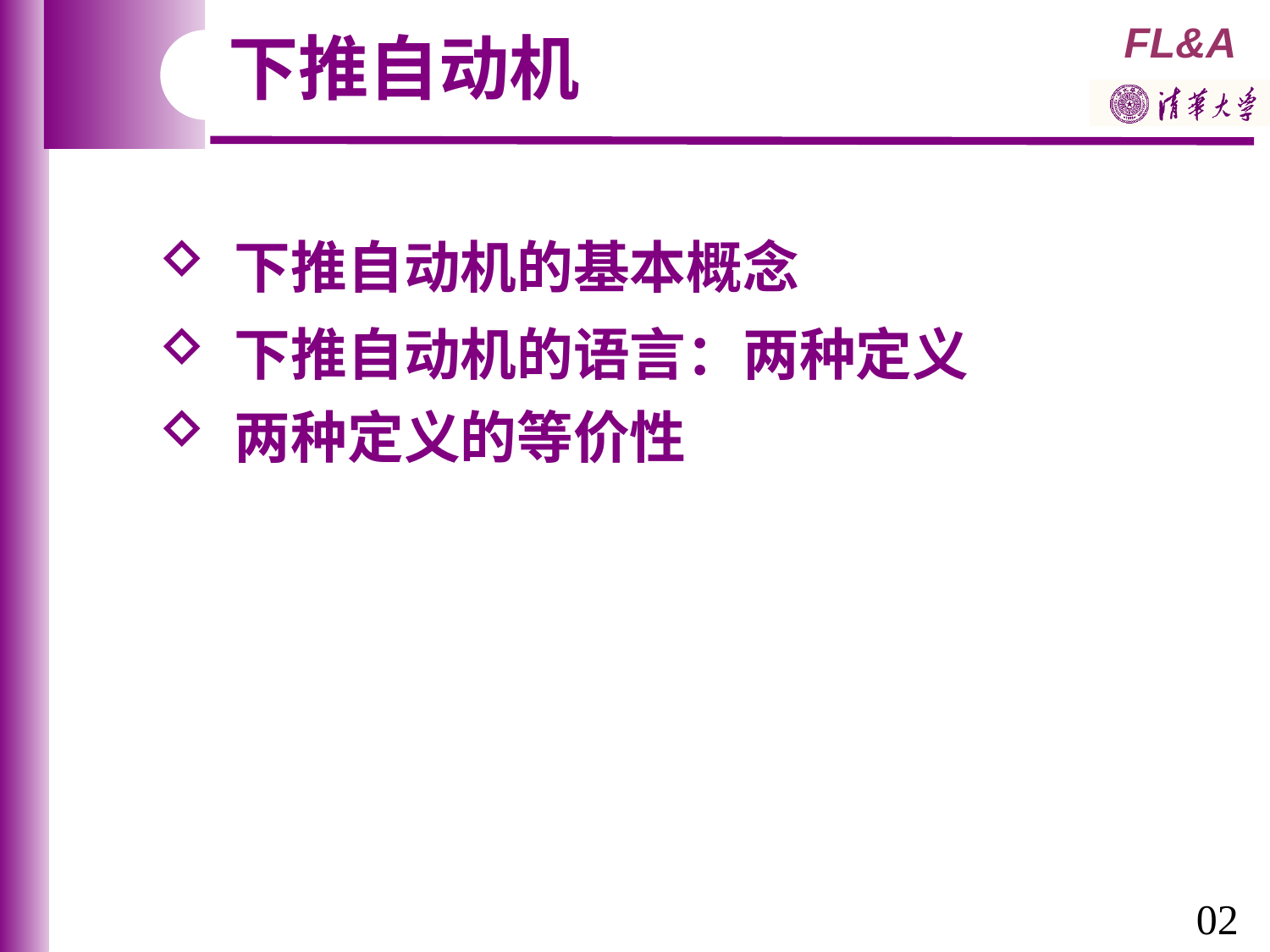

下推自动机
 下推自动机的基本概念
 下推自动机的语言：两种定义
 两种定义的等价性
02